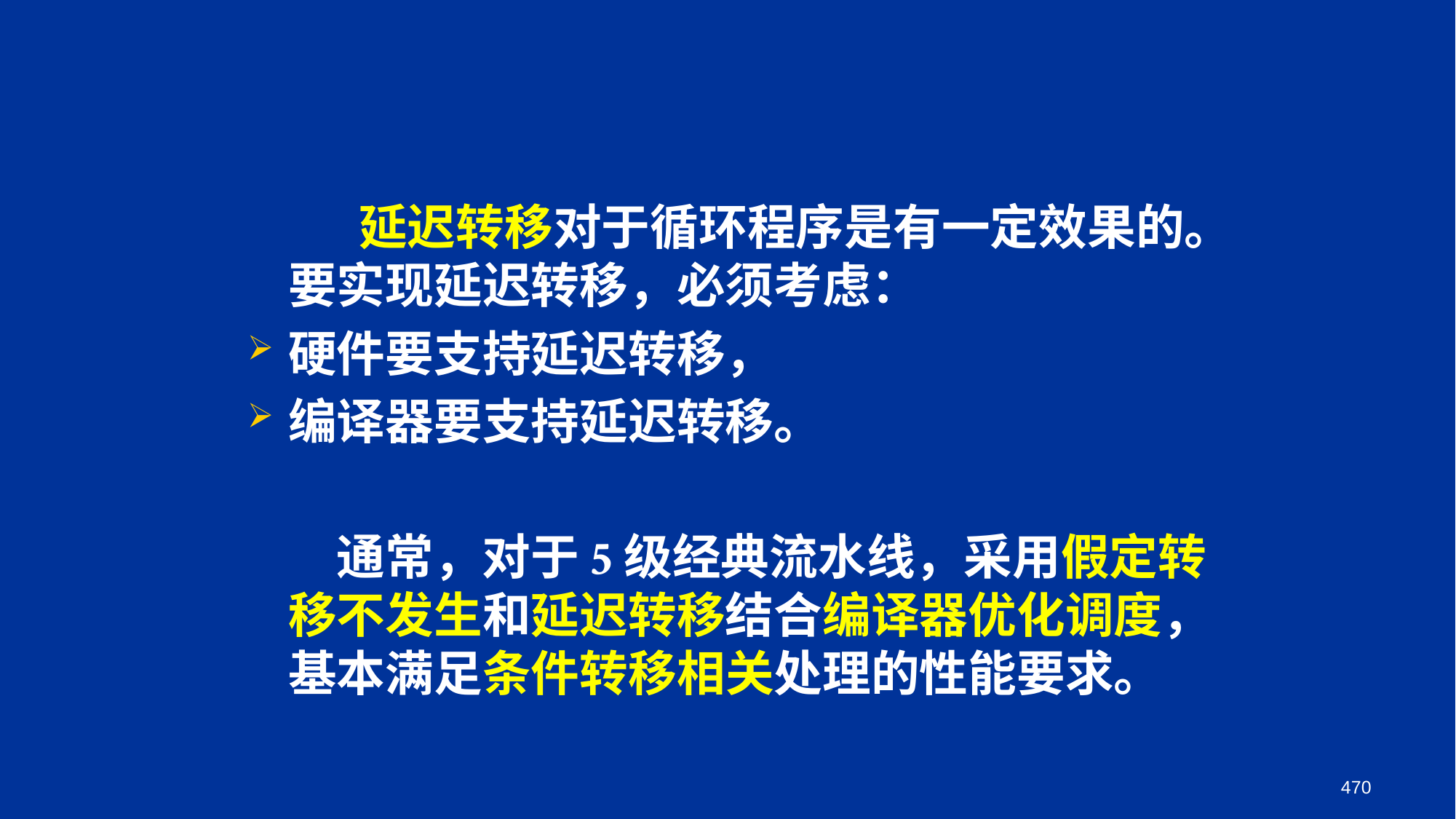

延迟转移对于循环程序是有一定效果的。要实现延迟转移，必须考虑：
硬件要支持延迟转移，
编译器要支持延迟转移。

       通常，对于5级经典流水线，采用假定转移不发生和延迟转移结合编译器优化调度，基本满足条件转移相关处理的性能要求。
470